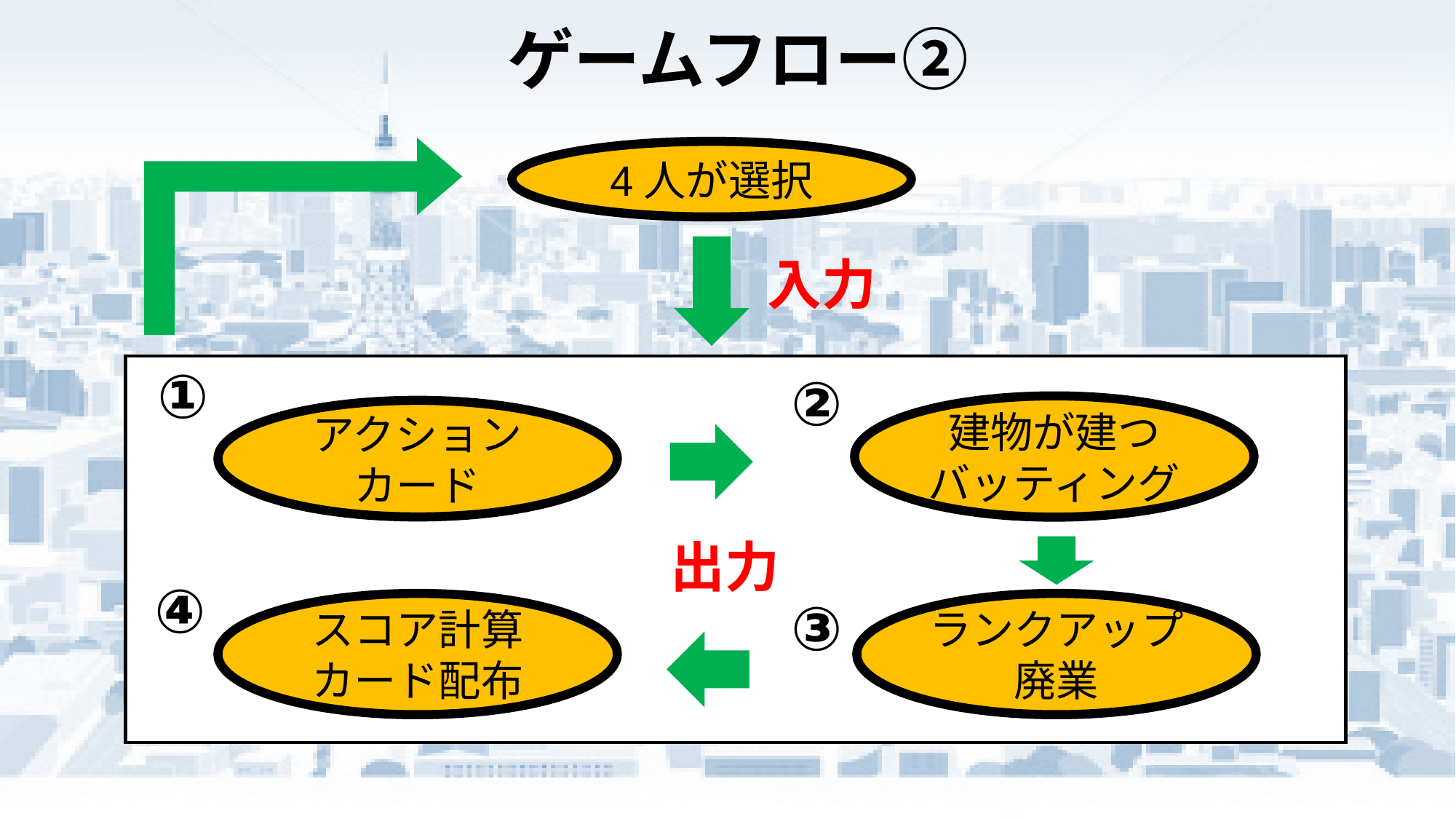

ゲームフロー②

4人が選択
入力

①

②
建物が建つ
バッティング
アクションカード

出力
④
③
スコア計算
カード配布
ランクアップ廃業